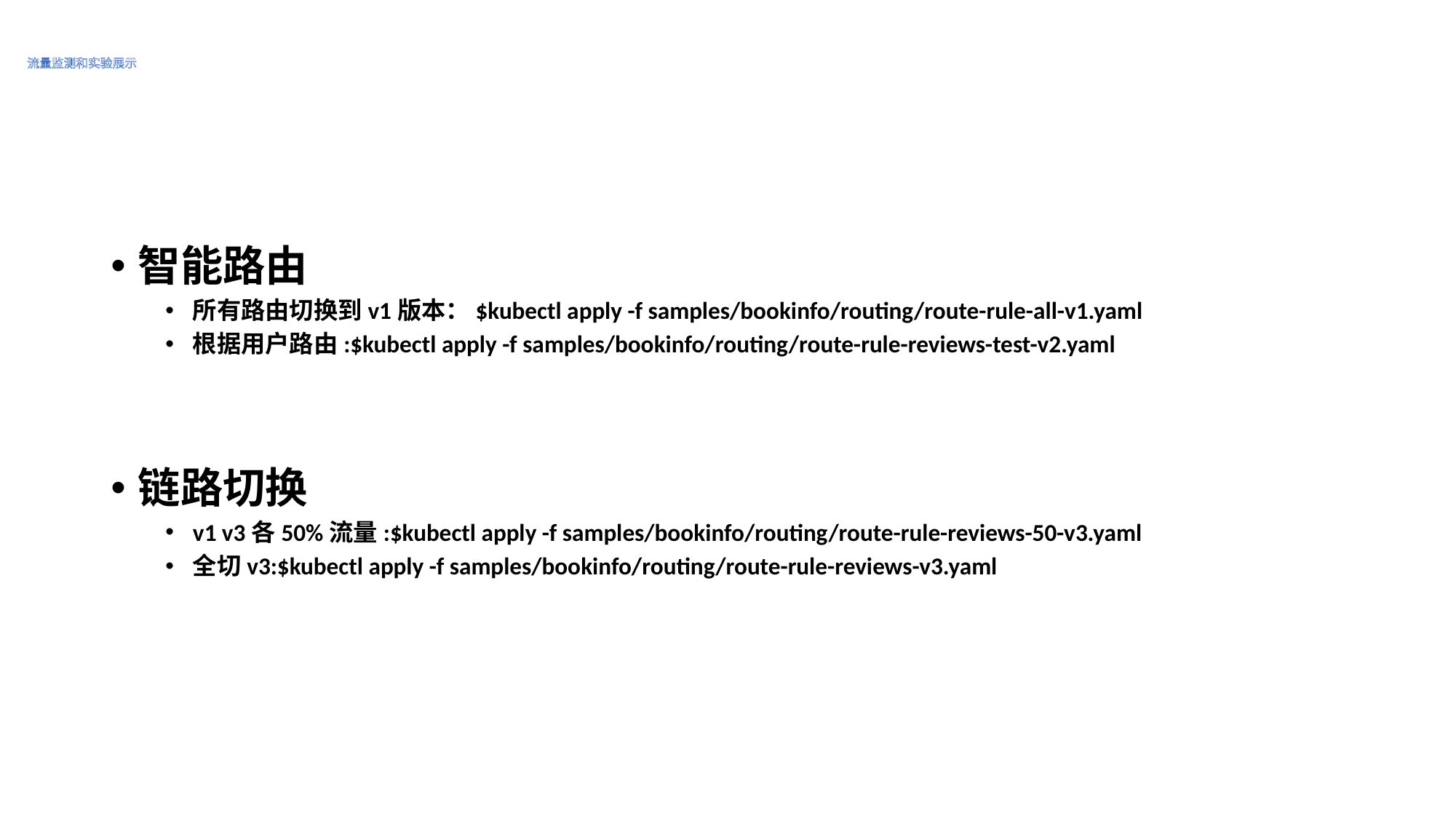

# 流量监测和实验展示

智能路由
所有路由切换到v1版本：$kubectl apply -f samples/bookinfo/routing/route-rule-all-v1.yaml
根据用户路由:$kubectl apply -f samples/bookinfo/routing/route-rule-reviews-test-v2.yaml

链路切换
v1 v3各50%流量:$kubectl apply -f samples/bookinfo/routing/route-rule-reviews-50-v3.yaml
全切v3:$kubectl apply -f samples/bookinfo/routing/route-rule-reviews-v3.yaml